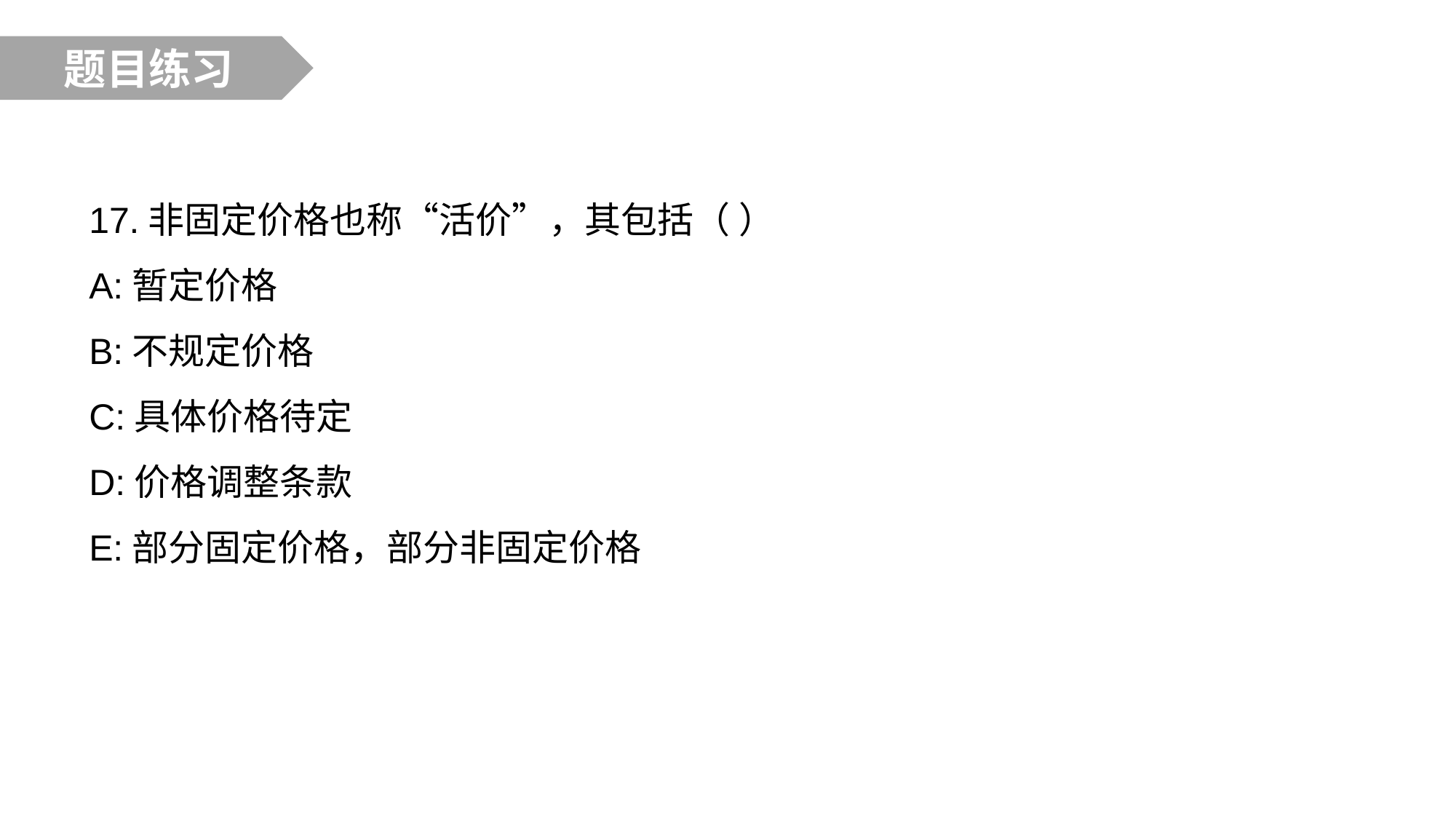

题目练习
17.非固定价格也称“活价”，其包括（ ）
A:暂定价格
B:不规定价格
C:具体价格待定
D:价格调整条款
E:部分固定价格，部分非固定价格